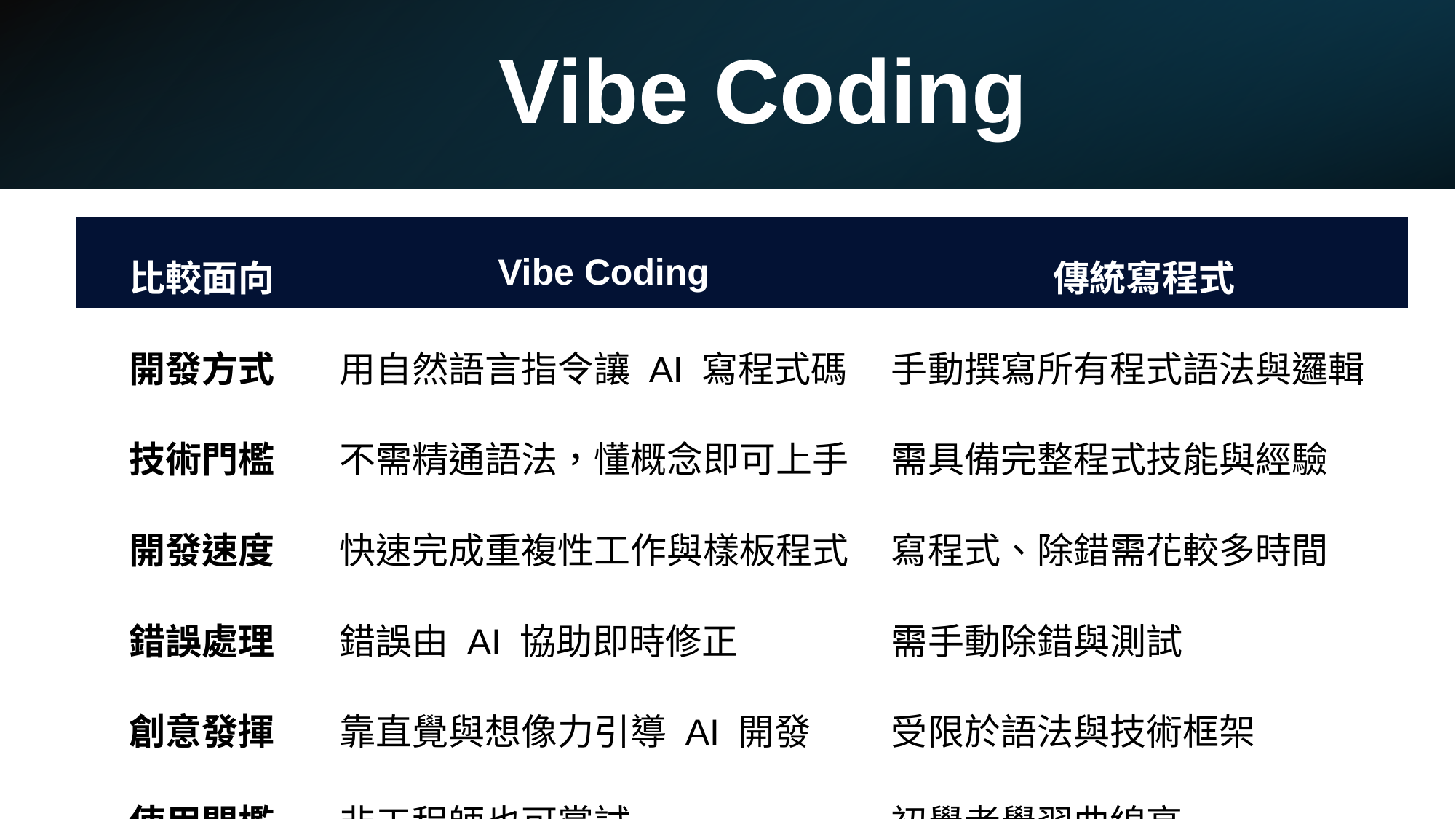

# Vibe Coding
| 比較面向 | Vibe Coding | 傳統寫程式 |
| --- | --- | --- |
| 開發方式 | 用自然語言指令讓 AI 寫程式碼 | 手動撰寫所有程式語法與邏輯 |
| 技術門檻 | 不需精通語法，懂概念即可上手 | 需具備完整程式技能與經驗 |
| 開發速度 | 快速完成重複性工作與樣板程式 | 寫程式、除錯需花較多時間 |
| 錯誤處理 | 錯誤由 AI 協助即時修正 | 需手動除錯與測試 |
| 創意發揮 | 靠直覺與想像力引導 AI 開發 | 受限於語法與技術框架 |
| 使用門檻 | 非工程師也可嘗試 | 初學者學習曲線高 |
| 程式碼品質 | 可能較雜亂，需人工審查 | 結構穩定，品質較一致 |
6